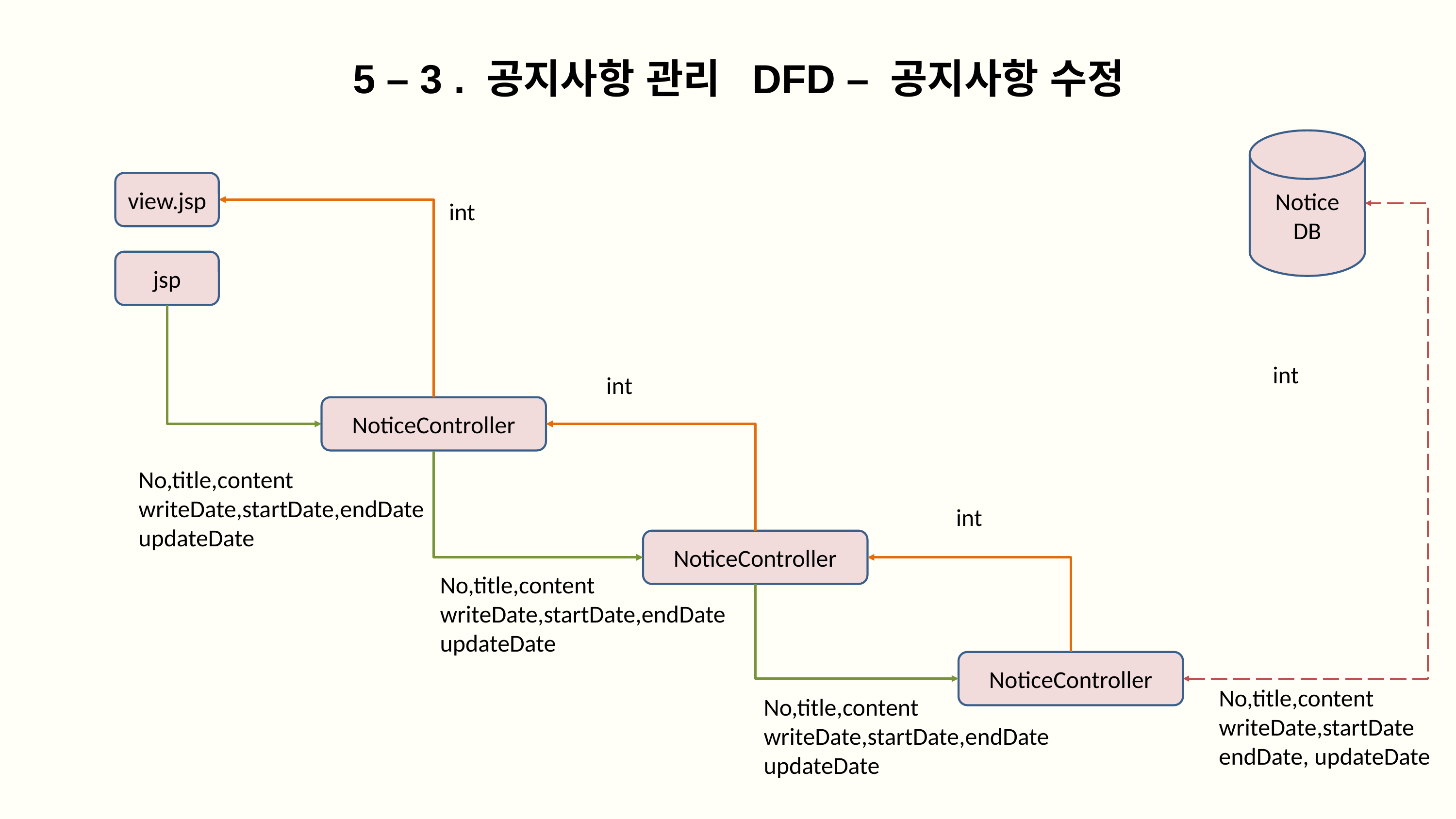

5 – 3 . 공지사항 관리  DFD – 공지사항 수정
Notice
DB
view.jsp
int
jsp
int
int
NoticeController
No,title,content
writeDate,startDate,endDate
updateDate
int
NoticeController
No,title,content
writeDate,startDate,endDate
updateDate

NoticeController
No,title,content
writeDate,startDate
endDate, updateDate

No,title,content
writeDate,startDate,endDate
updateDate